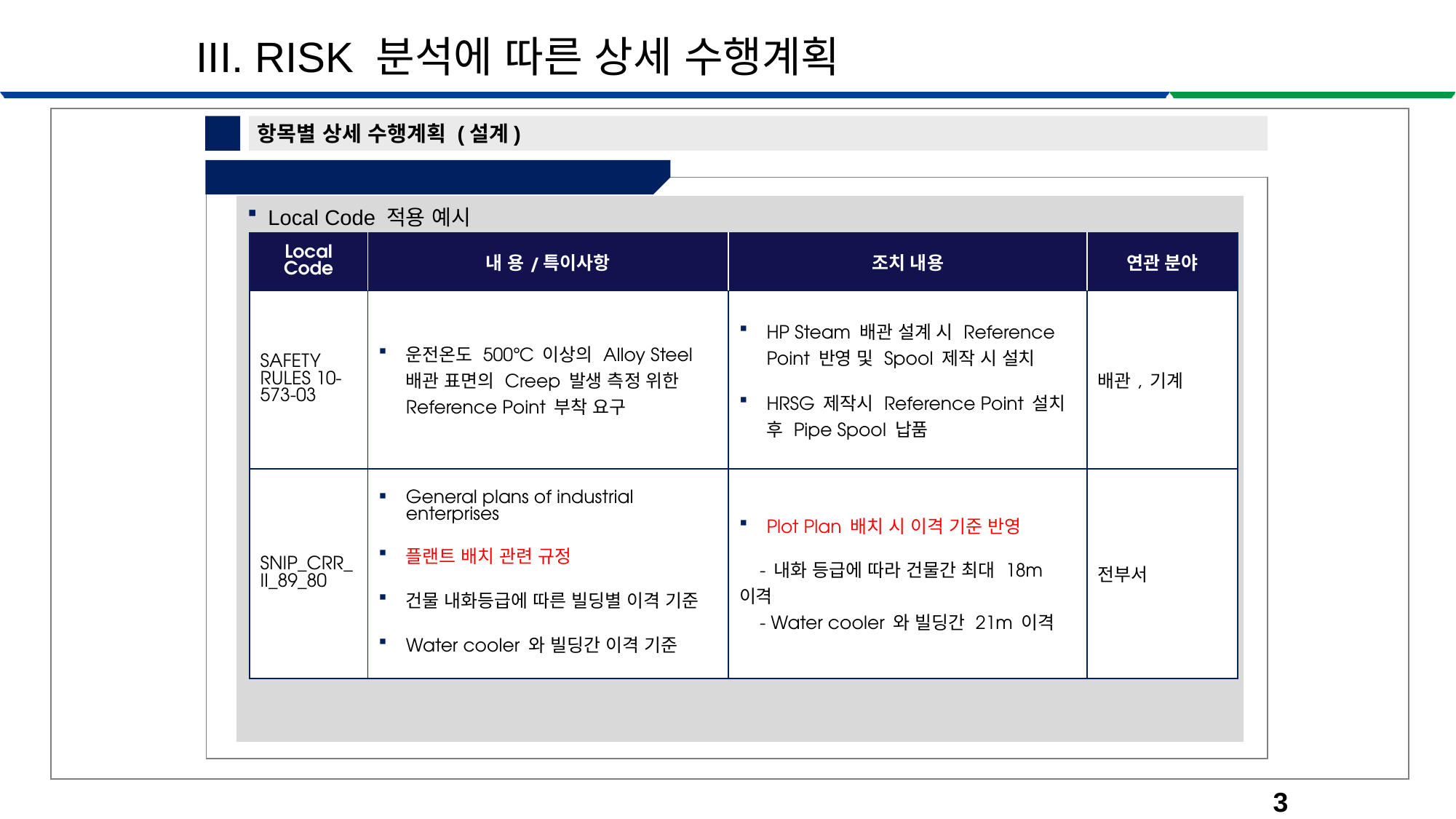

III. RISK 분석에 따른 상세 수행계획
3
항목별 상세 수행계획 (설계)
②-3 현지화 설계 / Local Code 적용 예시

| Local Code 적용 예시 |
| --- |
| Local Code | 내 용/특이사항 | 조치 내용 | 연관 분야 |
| --- | --- | --- | --- |
| SAFETY RULES 10-573-03 | 운전온도 500℃ 이상의 Alloy Steel 배관 표면의 Creep 발생 측정 위한 Reference Point 부착 요구 | HP Steam 배관 설계 시 Reference Point 반영 및 Spool 제작 시 설치 HRSG 제작시 Reference Point 설치 후 Pipe Spool 납품 | 배관, 기계 |
| SNIP\_CRR\_II\_89\_80 | General plans of industrial enterprises 플랜트 배치 관련 규정 건물 내화등급에 따른 빌딩별 이격 기준 Water cooler 와 빌딩간 이격 기준 | Plot Plan 배치 시 이격 기준 반영 - 내화 등급에 따라 건물간 최대 18m 이격 - Water cooler 와 빌딩간 21m 이격 | 전부서 |
34